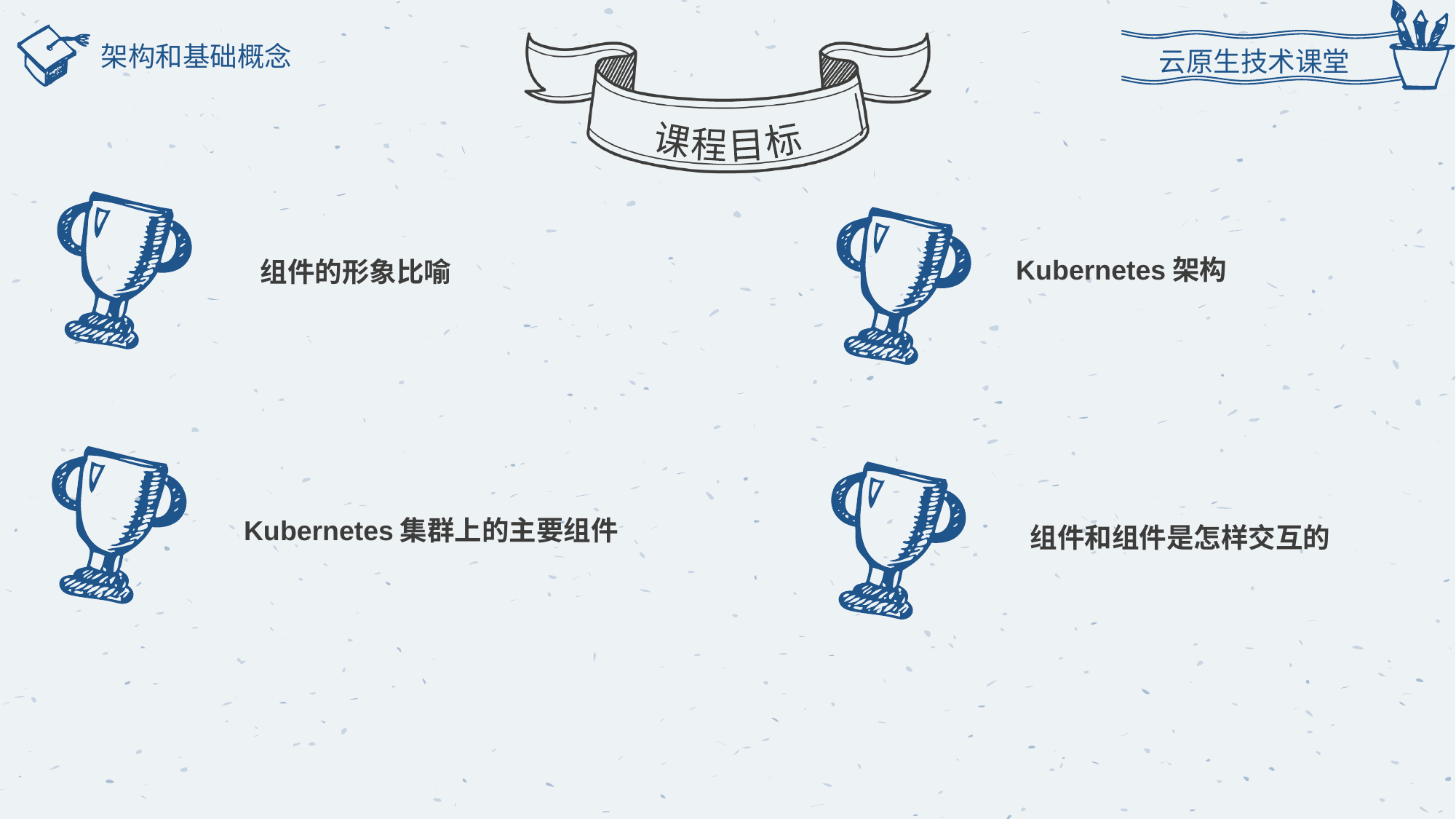

云原生技术课堂
课程目标

架构和基础概念

Kubernetes架构
组件的形象比喻

Kubernetes集群上的主要组件
组件和组件是怎样交互的